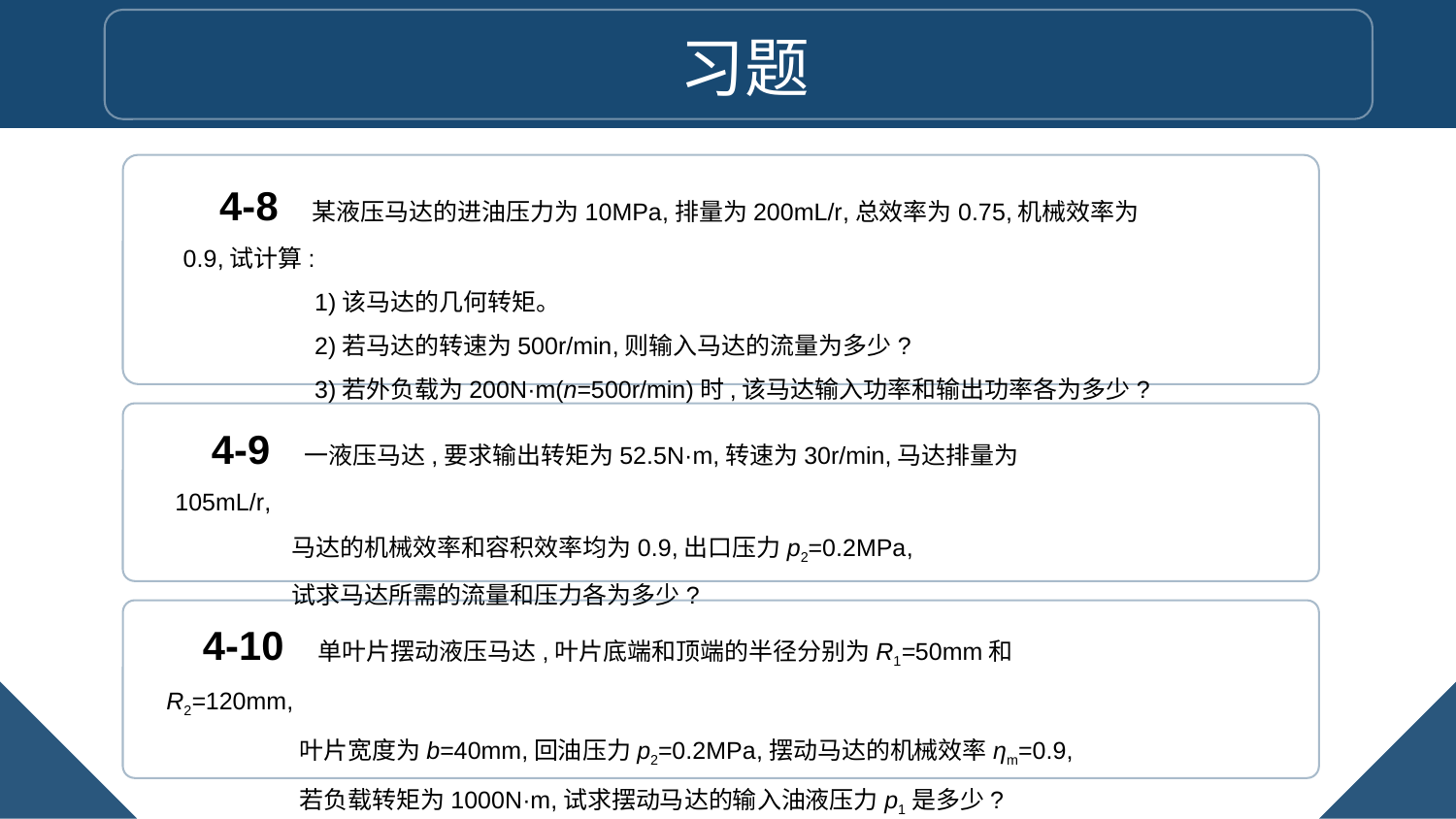

习题
4-8　某液压马达的进油压力为10MPa,排量为200mL/r,总效率为0.75,机械效率为0.9,试计算:
              1)该马达的几何转矩。
              2)若马达的转速为500r/min,则输入马达的流量为多少?
              3)若外负载为200N·m(n=500r/min)时,该马达输入功率和输出功率各为多少?

4-9　一液压马达,要求输出转矩为52.5N·m,转速为30r/min,马达排量为105mL/r,
              马达的机械效率和容积效率均为0.9,出口压力p2=0.2MPa,
              试求马达所需的流量和压力各为多少?

4-10　单叶片摆动液压马达,叶片底端和顶端的半径分别为R1=50mm和R2=120mm,
                 叶片宽度为b=40mm,回油压力p2=0.2MPa,摆动马达的机械效率ηm=0.9,
                 若负载转矩为1000N·m,试求摆动马达的输入油液压力p1是多少?